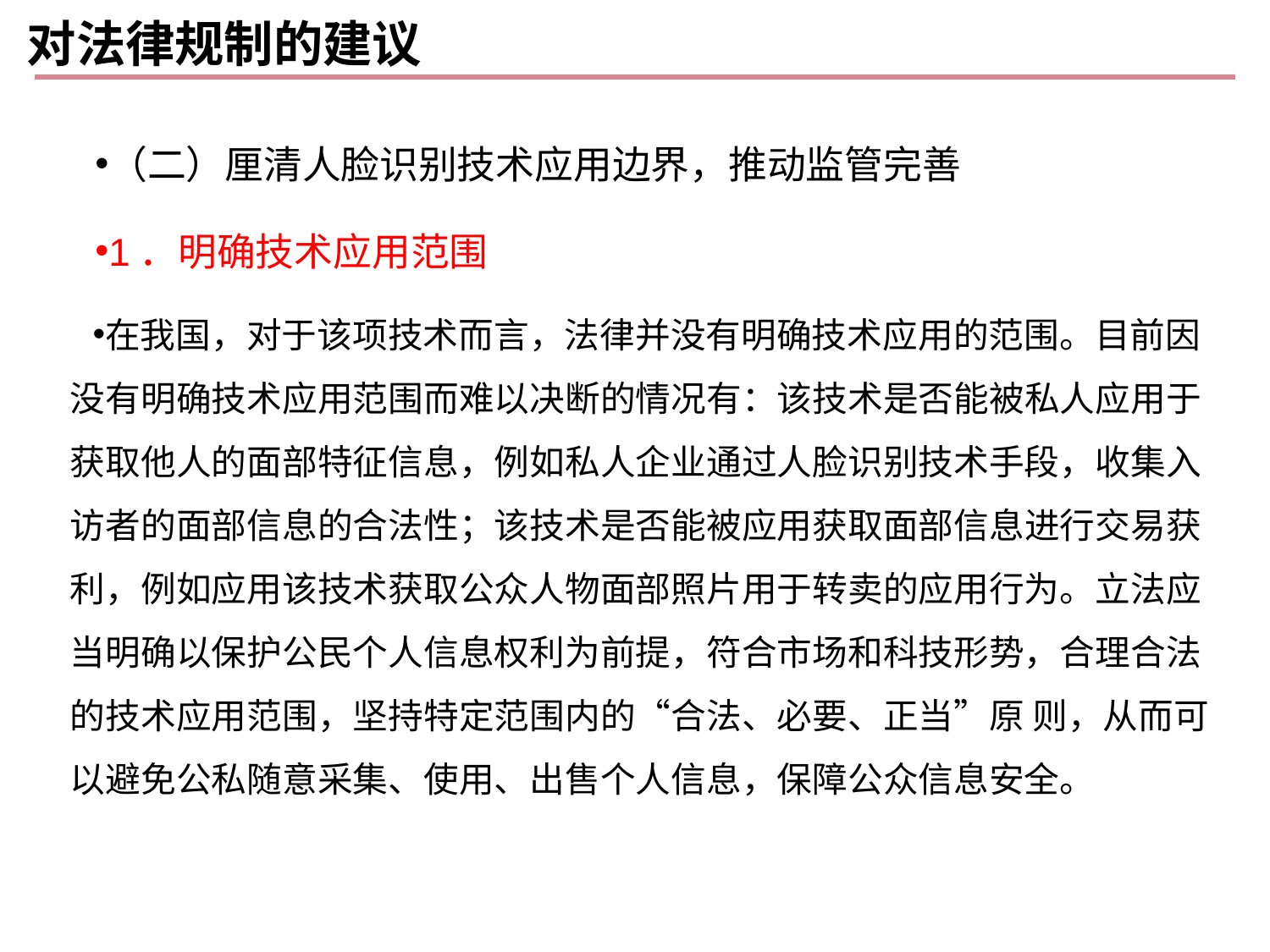

# 对法律规制的建议
（二）厘清人脸识别技术应用边界，推动监管完善
1．明确技术应用范围
在我国，对于该项技术而言，法律并没有明确技术应用的范围。目前因没有明确技术应用范围而难以决断的情况有：该技术是否能被私人应用于获取他人的面部特征信息，例如私人企业通过人脸识别技术手段，收集入访者的面部信息的合法性；该技术是否能被应用获取面部信息进行交易获利，例如应用该技术获取公众人物面部照片用于转卖的应用行为。立法应当明确以保护公民个人信息权利为前提，符合市场和科技形势，合理合法的技术应用范围，坚持特定范围内的“合法、必要、正当”原 则，从而可以避免公私随意采集、使用、出售个人信息，保障公众信息安全。